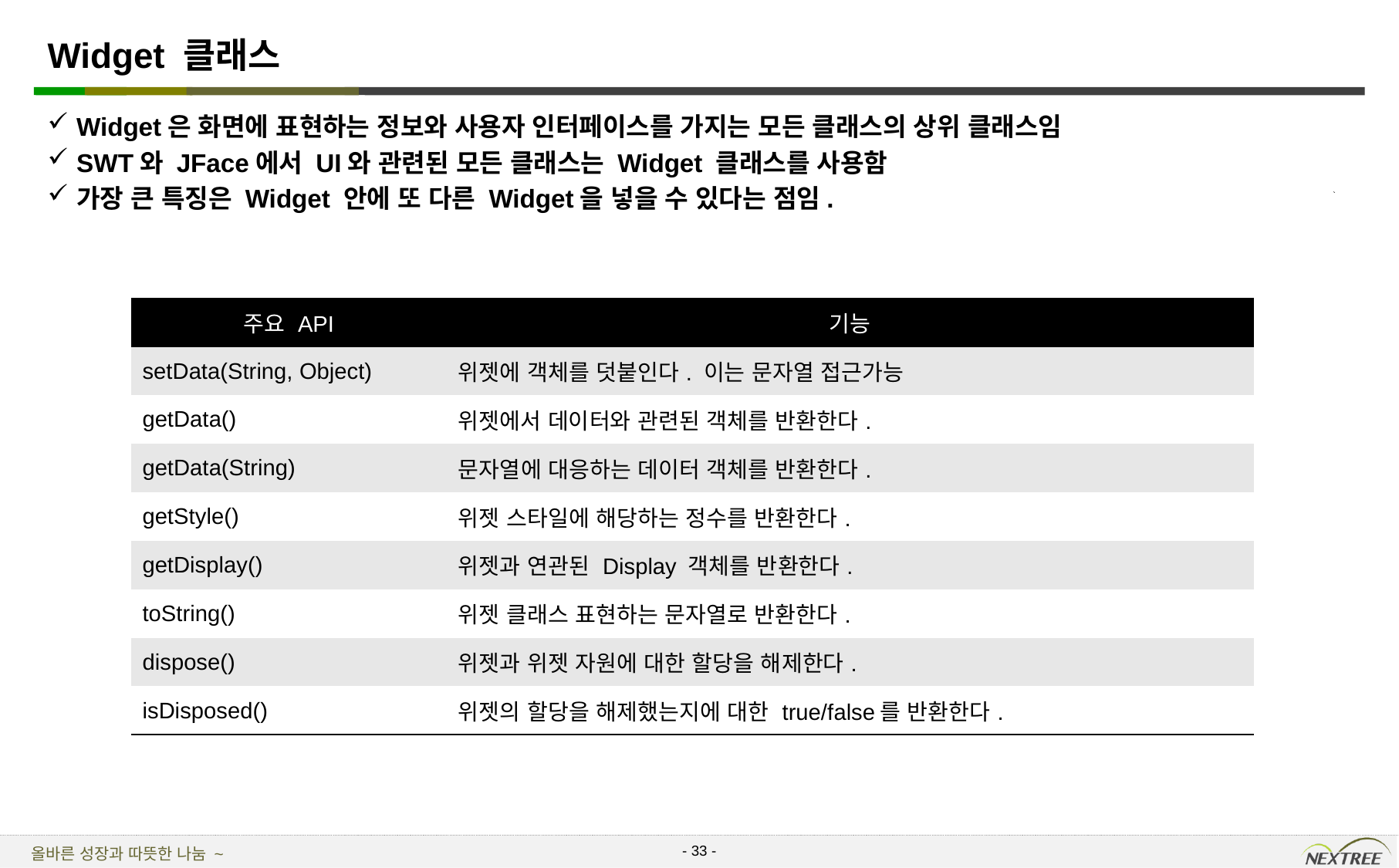

# Widget 클래스
Widget은 화면에 표현하는 정보와 사용자 인터페이스를 가지는 모든 클래스의 상위 클래스임
SWT와 JFace에서 UI와 관련된 모든 클래스는 Widget 클래스를 사용함
가장 큰 특징은 Widget 안에 또 다른 Widget을 넣을 수 있다는 점임.
| 주요 API | 기능 |
| --- | --- |
| setData(String, Object) | 위젯에 객체를 덧붙인다. 이는 문자열 접근가능 |
| getData() | 위젯에서 데이터와 관련된 객체를 반환한다. |
| getData(String) | 문자열에 대응하는 데이터 객체를 반환한다. |
| getStyle() | 위젯 스타일에 해당하는 정수를 반환한다. |
| getDisplay() | 위젯과 연관된 Display 객체를 반환한다. |
| toString() | 위젯 클래스 표현하는 문자열로 반환한다. |
| dispose() | 위젯과 위젯 자원에 대한 할당을 해제한다. |
| isDisposed() | 위젯의 할당을 해제했는지에 대한 true/false를 반환한다. |